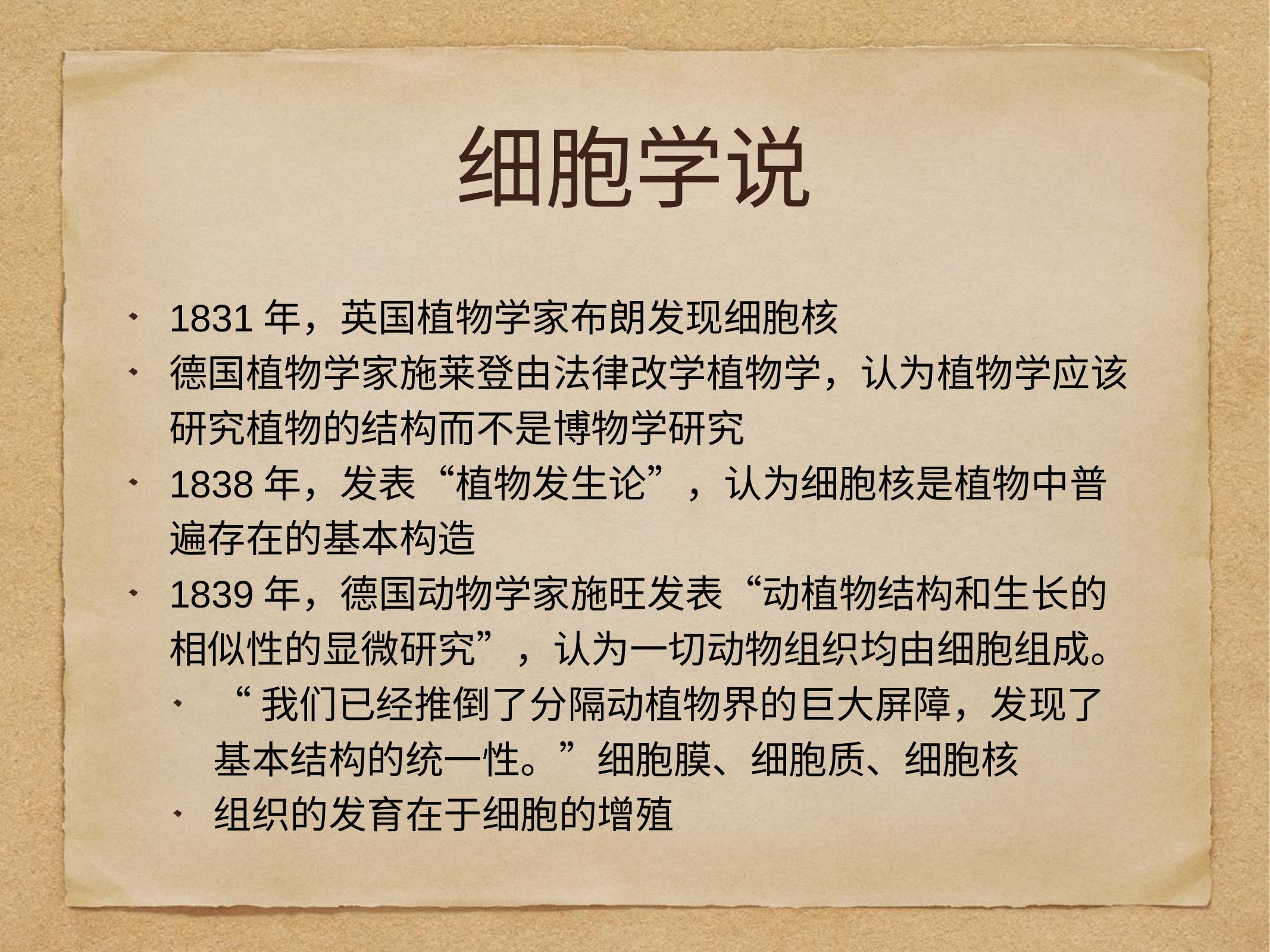

# 细胞学说
1831年，英国植物学家布朗发现细胞核
德国植物学家施莱登由法律改学植物学，认为植物学应该研究植物的结构而不是博物学研究
1838年，发表“植物发生论”，认为细胞核是植物中普遍存在的基本构造
1839年，德国动物学家施旺发表“动植物结构和生长的相似性的显微研究”，认为一切动物组织均由细胞组成。
“我们已经推倒了分隔动植物界的巨大屏障，发现了基本结构的统一性。”细胞膜、细胞质、细胞核
组织的发育在于细胞的增殖